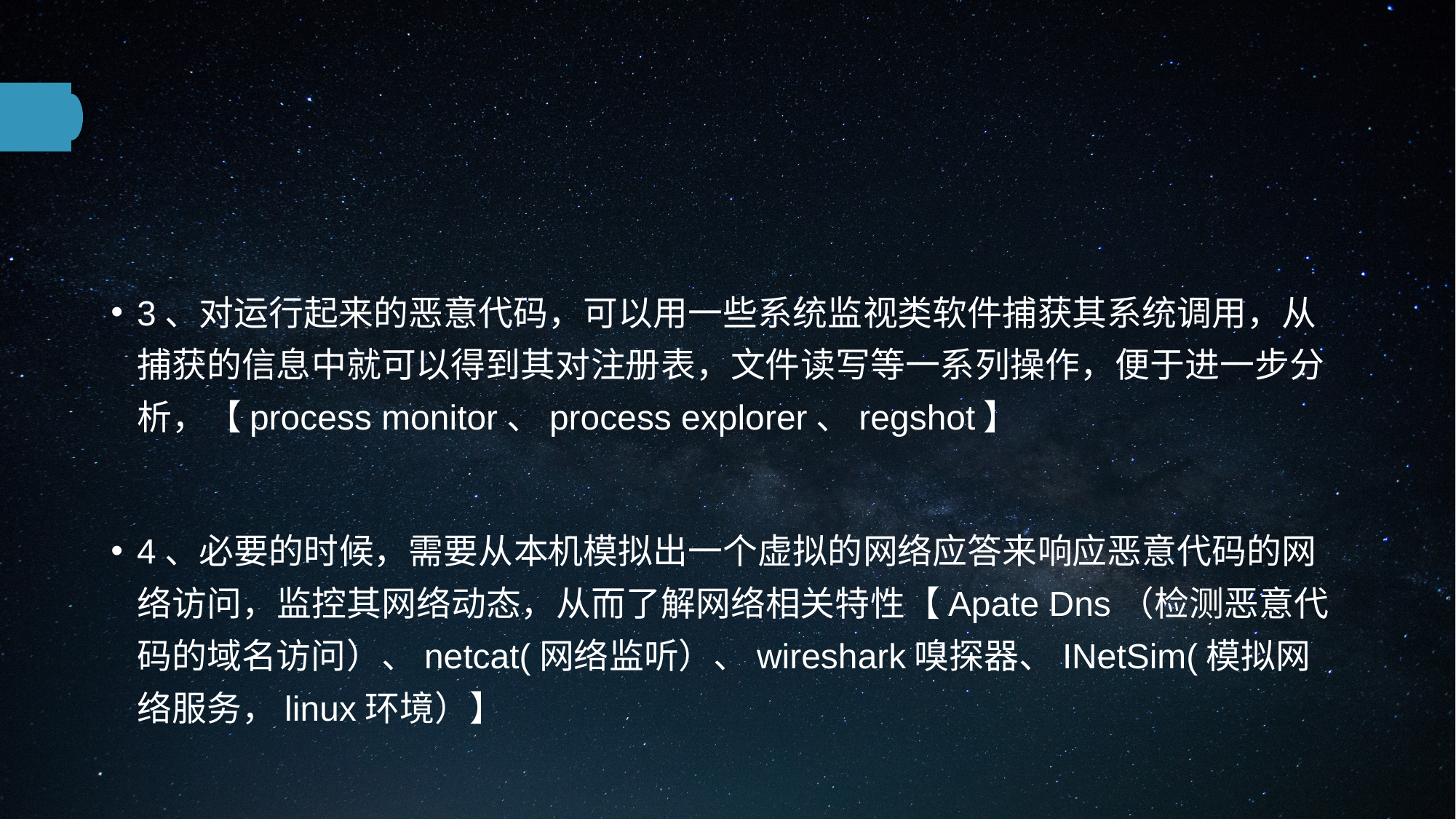

#

3、对运行起来的恶意代码，可以用一些系统监视类软件捕获其系统调用，从捕获的信息中就可以得到其对注册表，文件读写等一系列操作，便于进一步分析，【process monitor、process explorer、regshot】

4、必要的时候，需要从本机模拟出一个虚拟的网络应答来响应恶意代码的网络访问，监控其网络动态，从而了解网络相关特性【Apate Dns（检测恶意代码的域名访问）、netcat(网络监听）、wireshark嗅探器、INetSim(模拟网络服务，linux环境）】